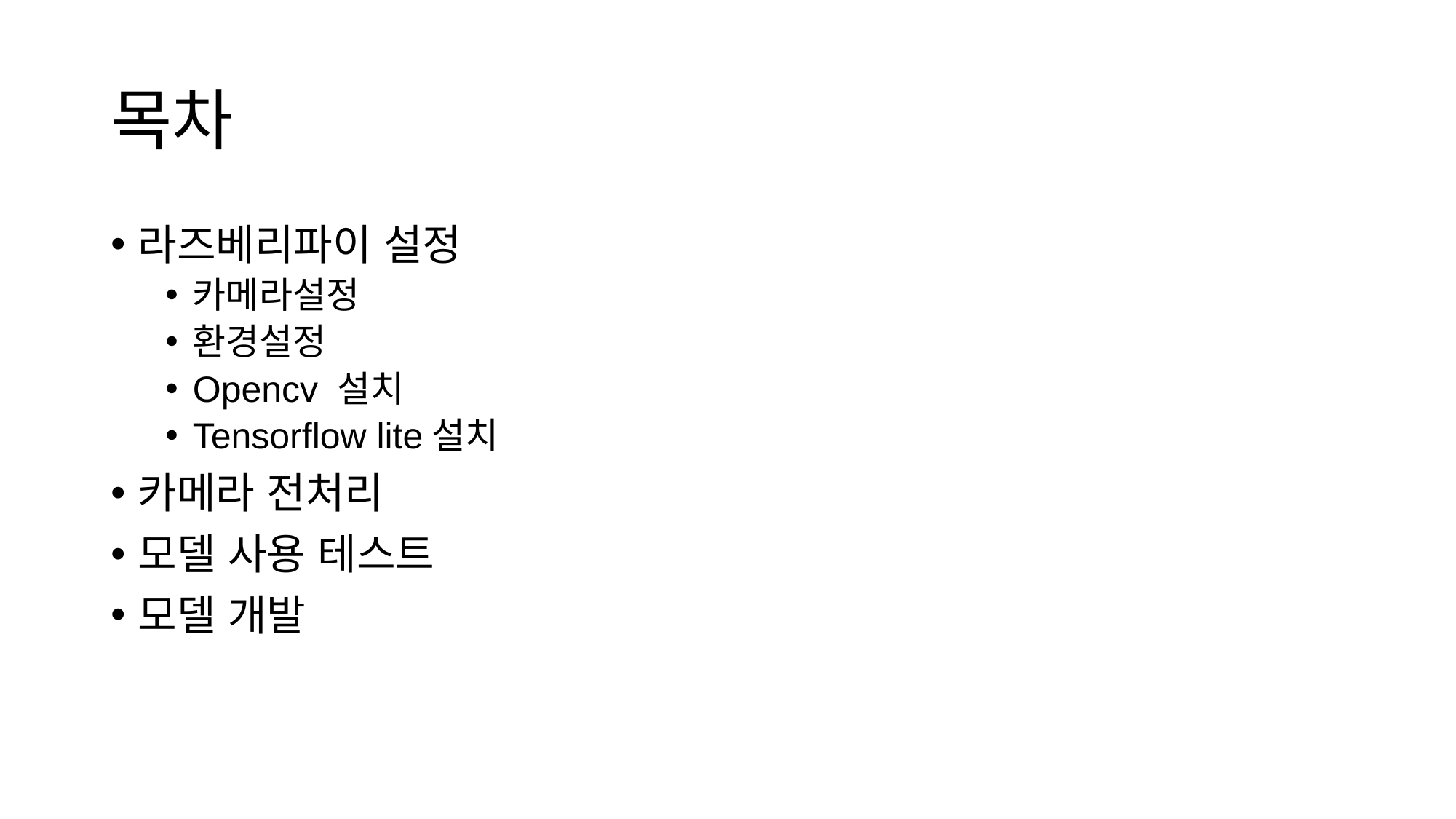

# 목차
라즈베리파이 설정
카메라설정
환경설정
Opencv 설치
Tensorflow lite설치
카메라 전처리
모델 사용 테스트
모델 개발